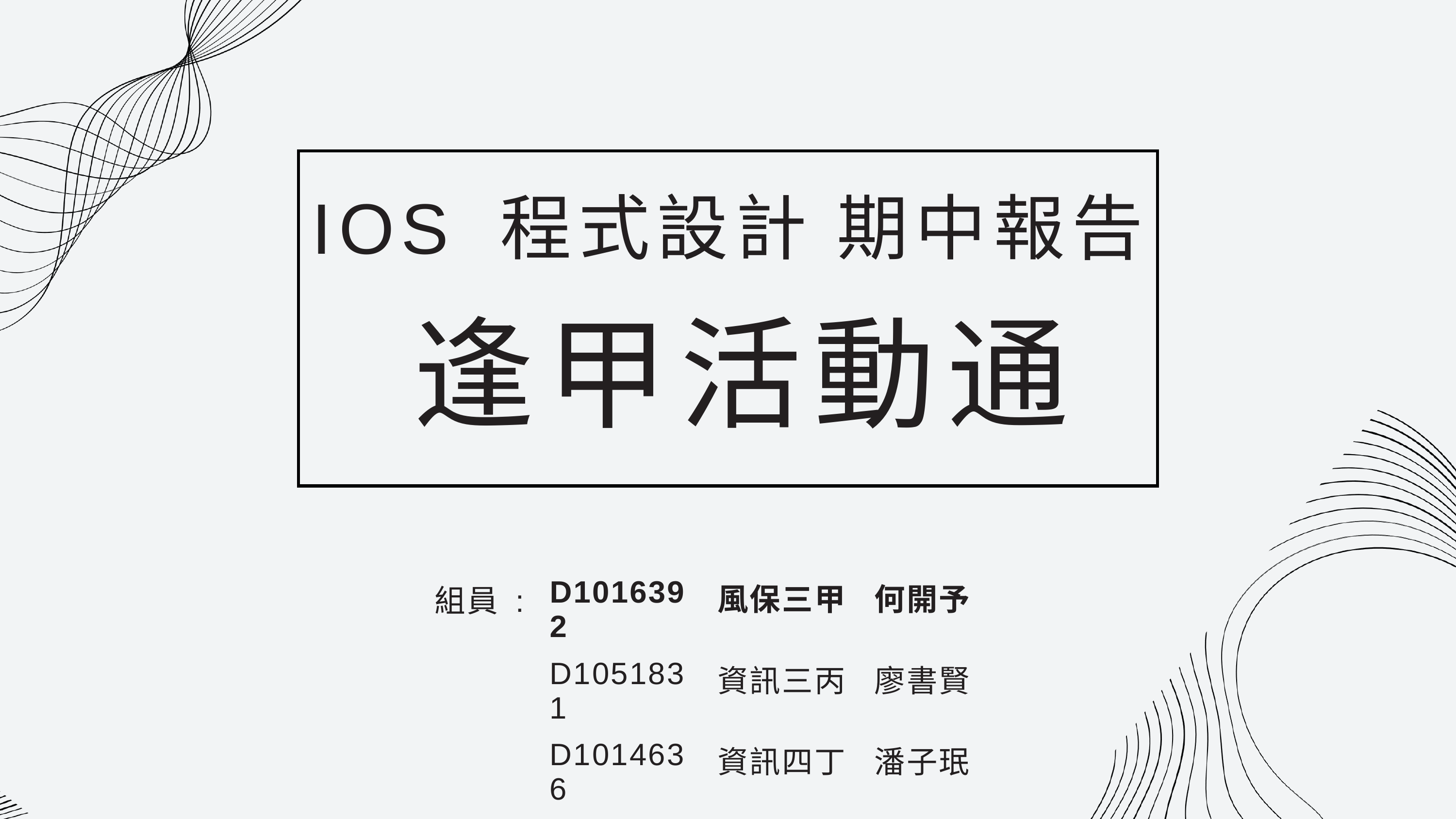

IOS 程式設計 期中報告
 逢甲活動通

| D1016392 | 風保三甲 | 何開予 |
| --- | --- | --- |
| D1051831 | 資訊三丙 | 廖書賢 |
| D1014636 | 資訊四丁 | 潘子珉 |
組員 :